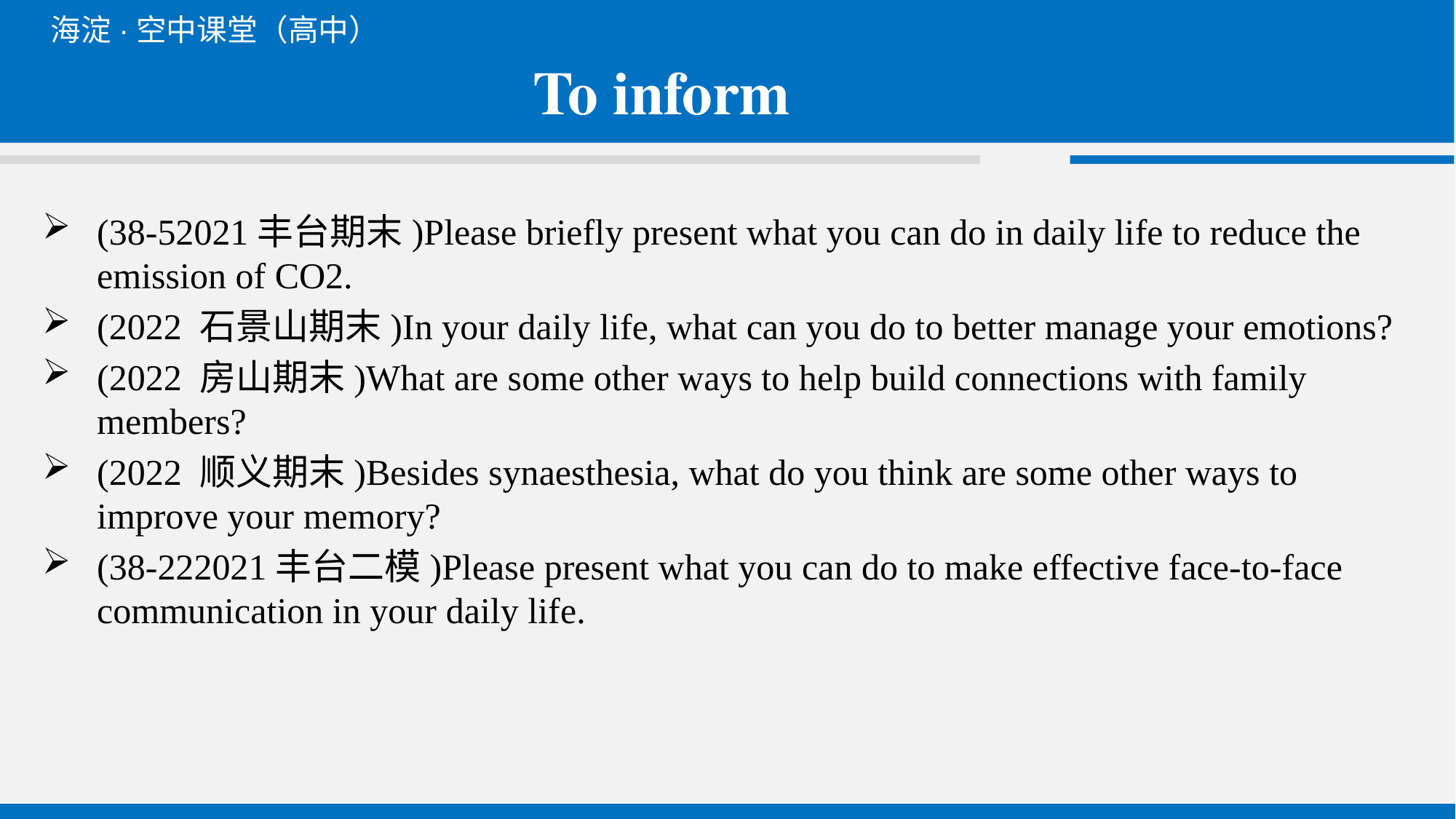

To inform
(38-52021丰台期末)Please briefly present what you can do in daily life to reduce the emission of CO2.
(2022 石景山期末)In your daily life, what can you do to better manage your emotions?
(2022 房山期末)What are some other ways to help build connections with family members?
(2022 顺义期末)Besides synaesthesia, what do you think are some other ways to improve your memory?
(38-222021丰台二模)Please present what you can do to make effective face-to-face communication in your daily life.